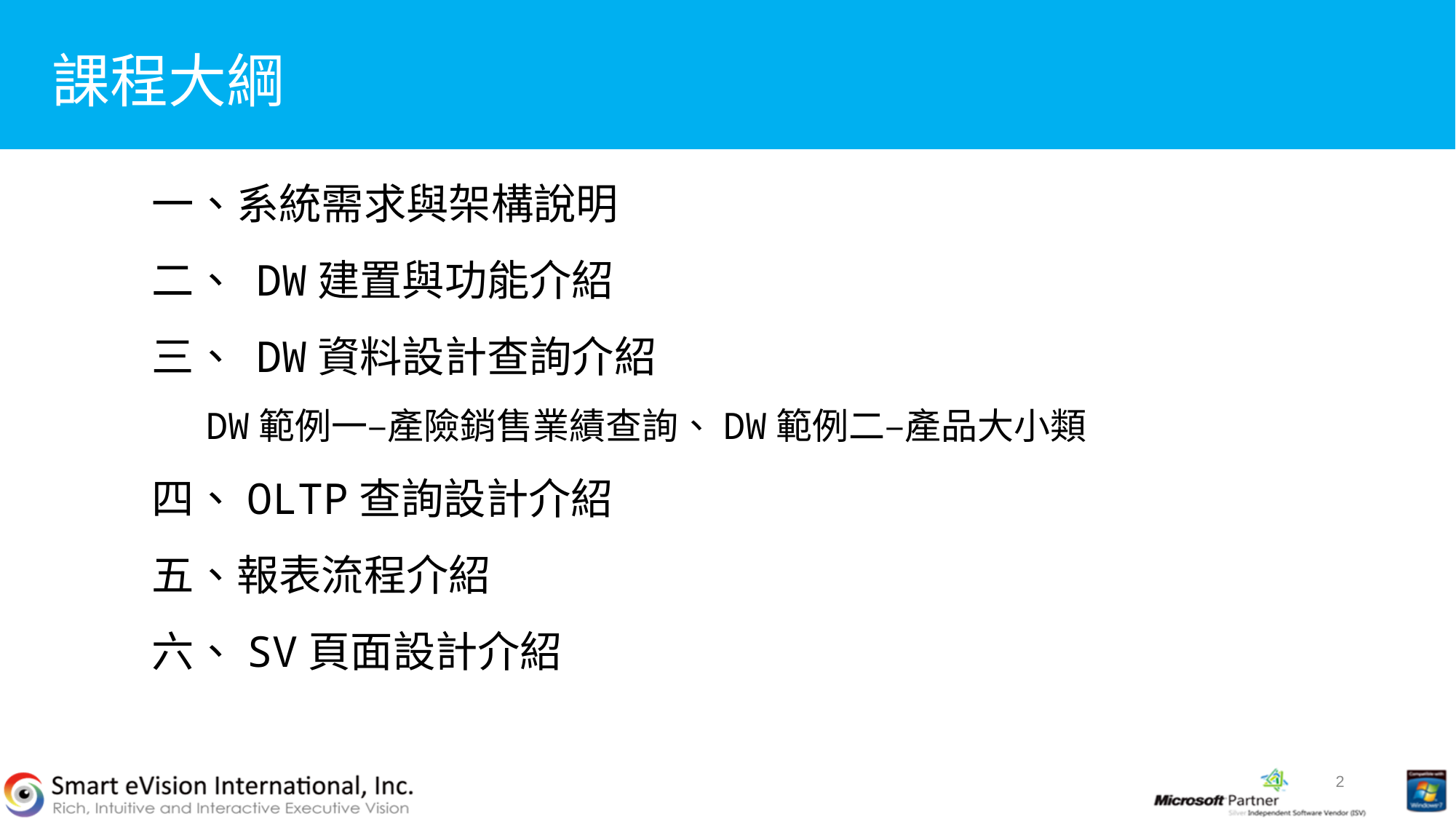

# 課程大綱
一、系統需求與架構說明
二、 DW建置與功能介紹
三、 DW資料設計查詢介紹
       DW範例一–產險銷售業績查詢、DW範例二–產品大小類
四、OLTP查詢設計介紹
五、報表流程介紹
六、SV頁面設計介紹
2